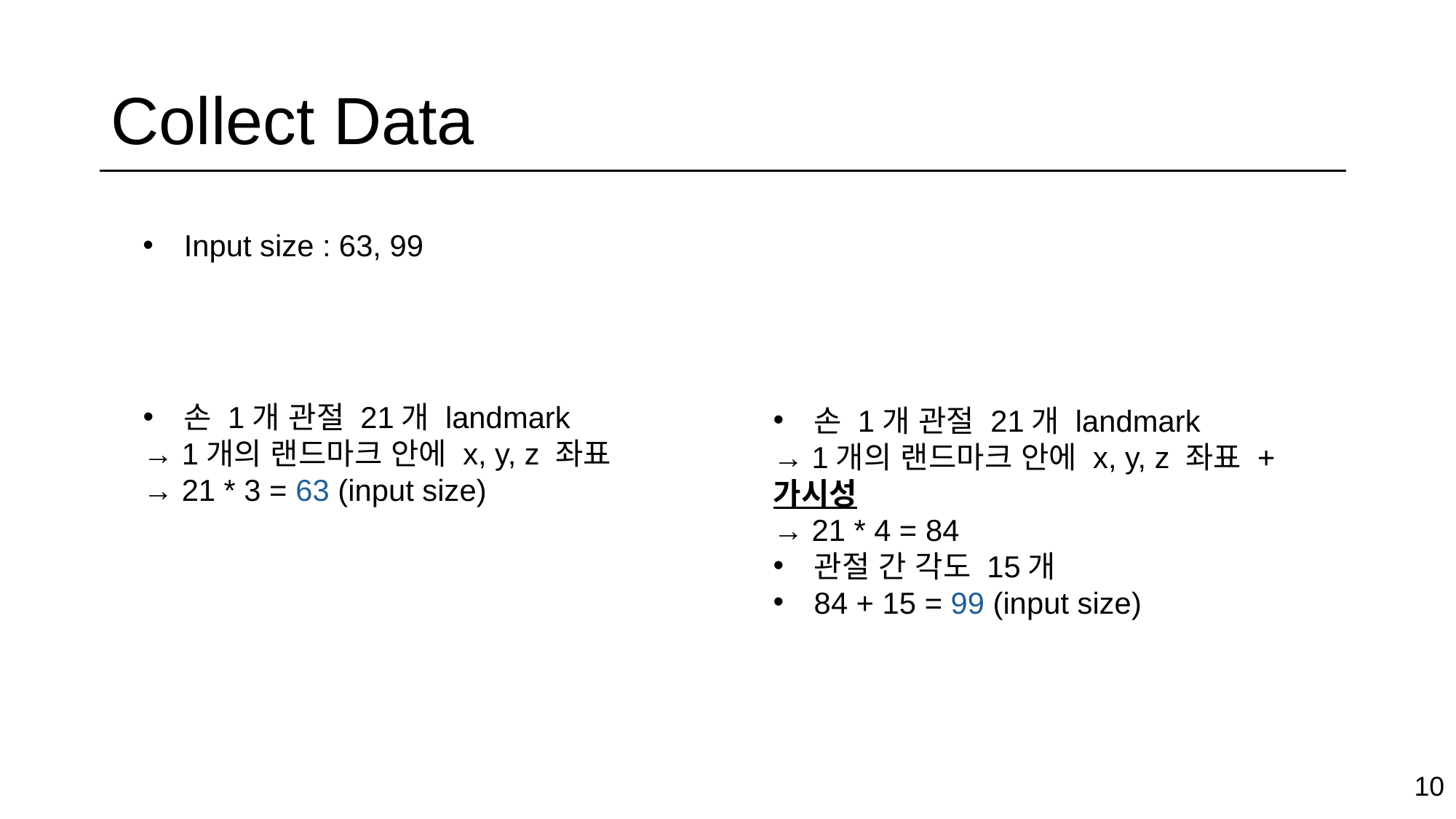

# Collect Data
Input size : 63, 99
손 1개 관절 21개 landmark
→ 1개의 랜드마크 안에 x, y, z 좌표
→ 21 * 3 = 63 (input size)
손 1개 관절 21개 landmark
→ 1개의 랜드마크 안에 x, y, z 좌표 + 가시성
→ 21 * 4 = 84
관절 간 각도 15개
84 + 15 = 99 (input size)